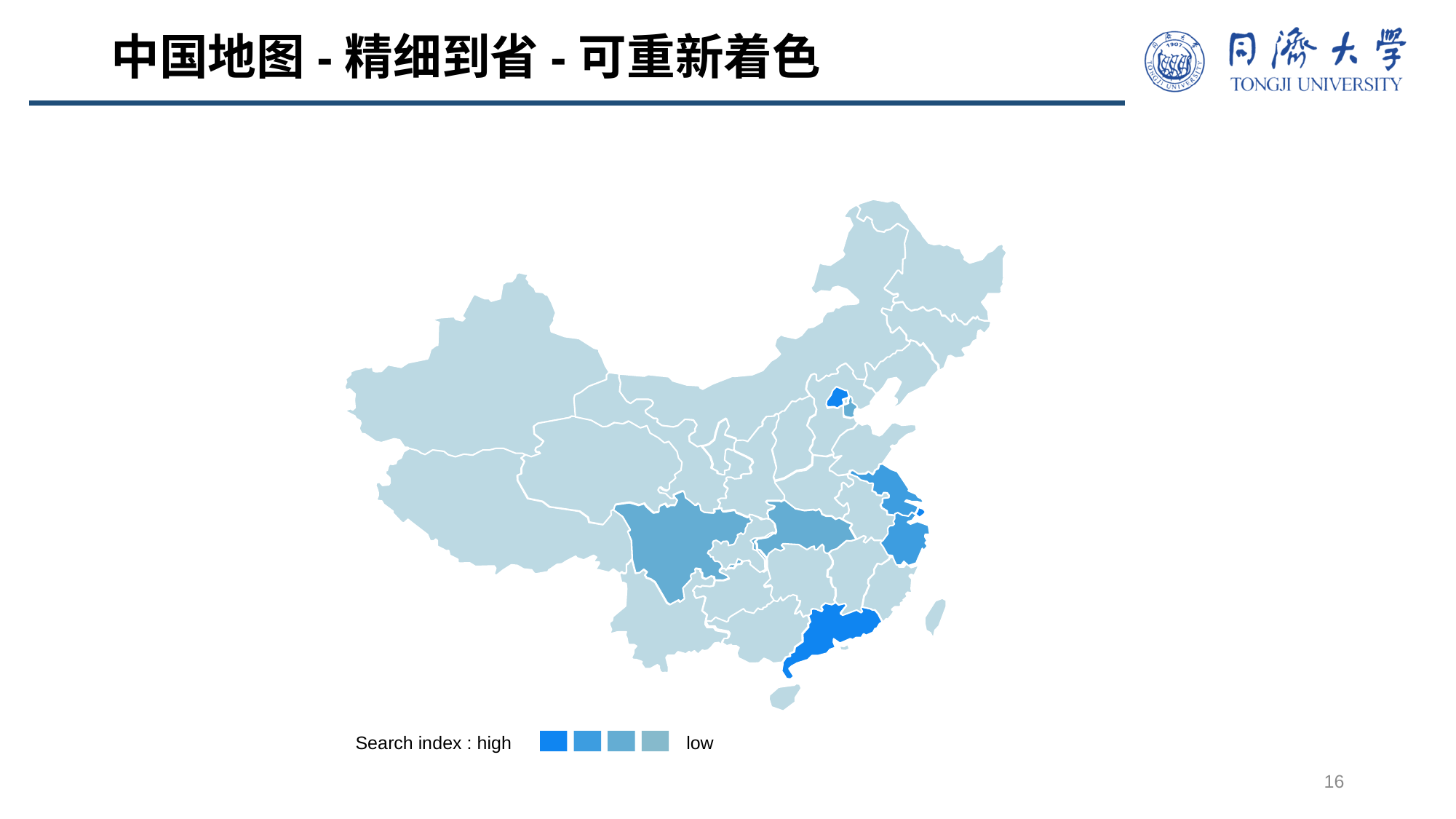

# 中国地图-精细到省-可重新着色

Search index : high
low

16